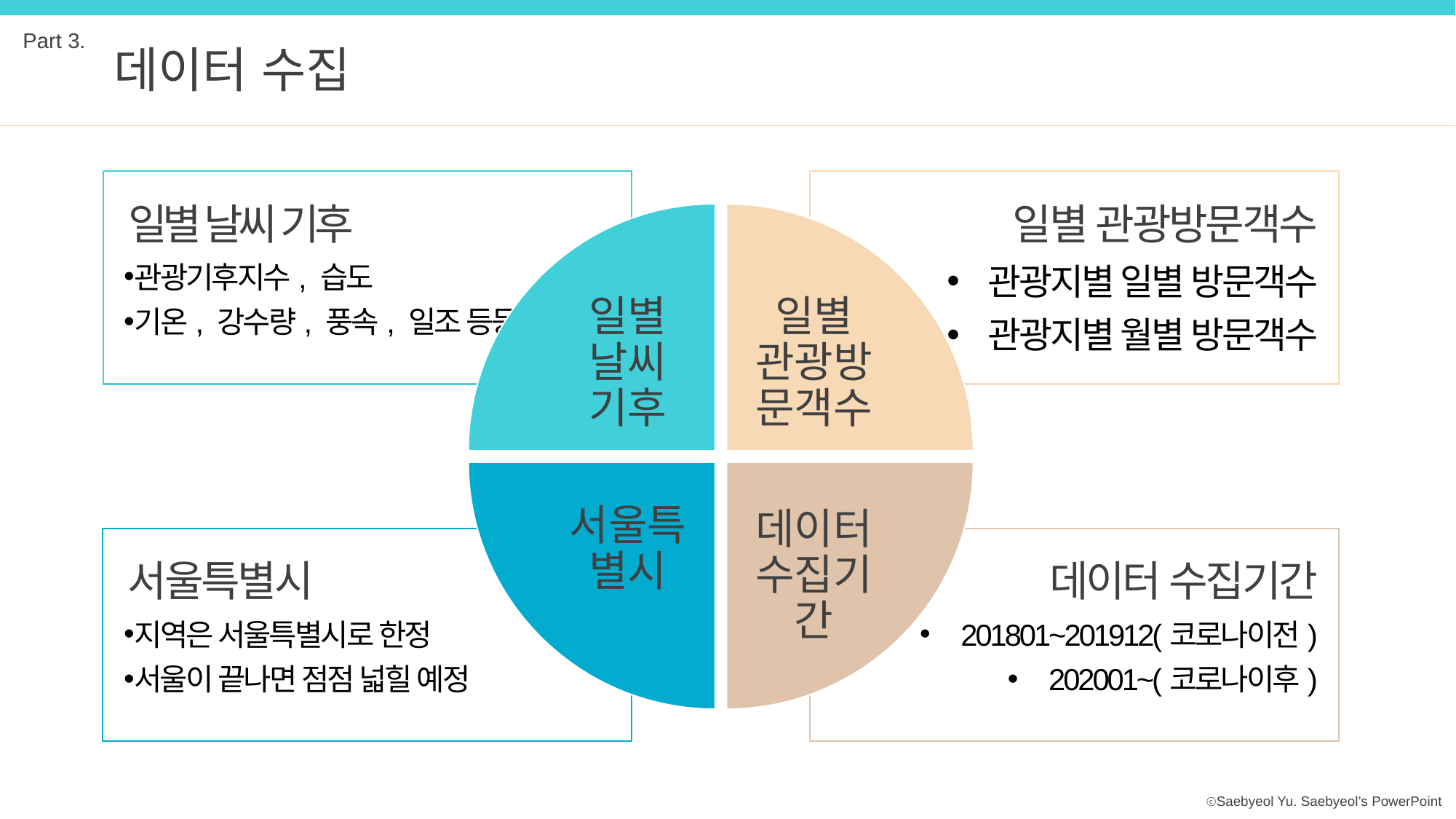

Part 3.
데이터 수집
일별 날씨 기후
관광기후지수, 습도
기온, 강수량, 풍속, 일조 등등
일별 관광방문객수
관광지별 일별 방문객수
관광지별 월별 방문객수

일별 날씨 기후
일별 관광방문객수
서울특별시

데이터 수집기간
서울특별시
지역은 서울특별시로 한정
서울이 끝나면 점점 넓힐 예정
데이터 수집기간
201801~201912(코로나이전)
202001~(코로나이후)